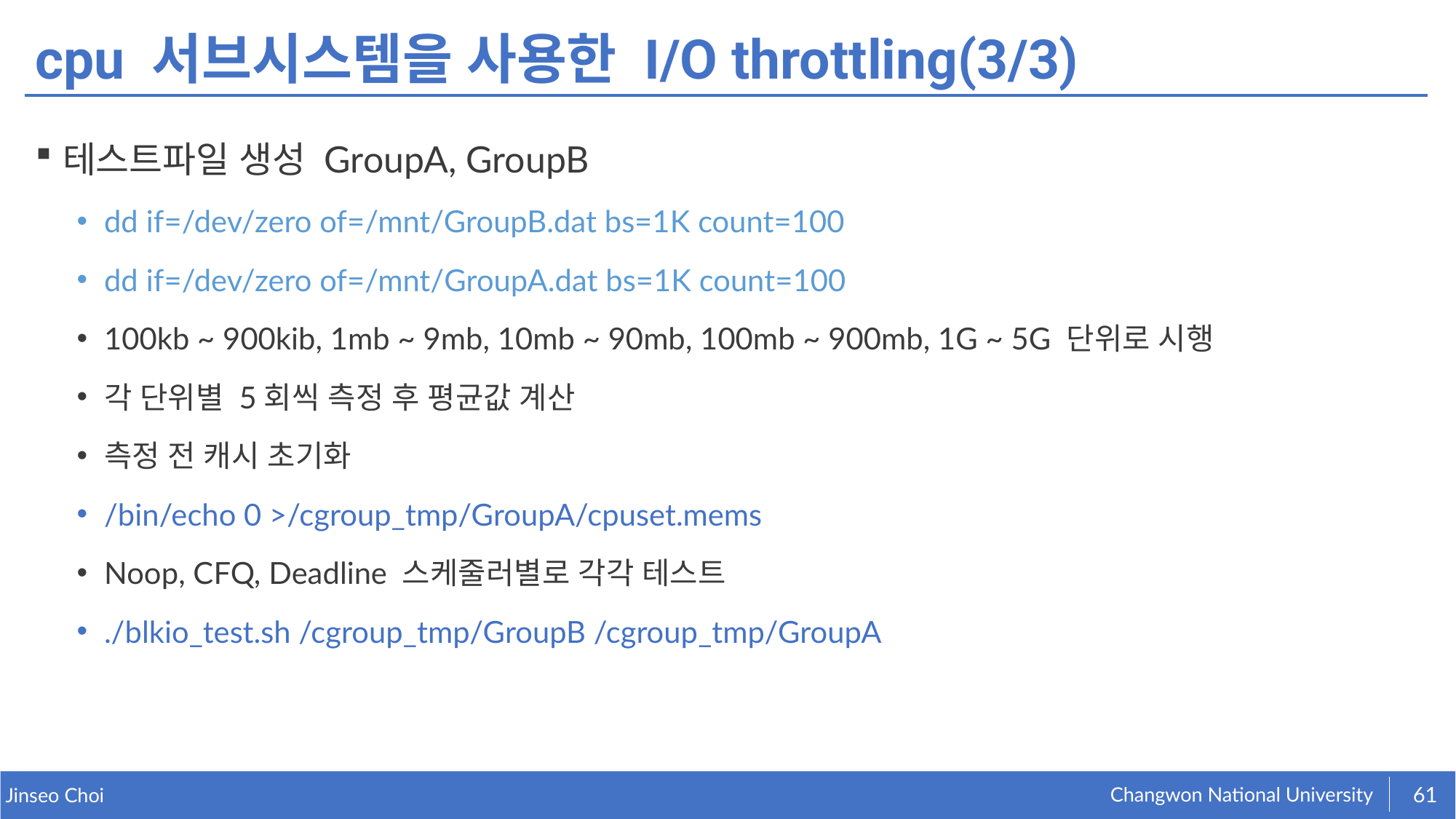

# cpu 서브시스템을 사용한 I/O throttling(3/3)
테스트파일 생성 GroupA, GroupB
dd if=/dev/zero of=/mnt/GroupB.dat bs=1K count=100
dd if=/dev/zero of=/mnt/GroupA.dat bs=1K count=100
100kb ~ 900kib, 1mb ~ 9mb, 10mb ~ 90mb, 100mb ~ 900mb, 1G ~ 5G 단위로 시행
각 단위별 5회씩 측정 후 평균값 계산
측정 전 캐시 초기화
/bin/echo 0 >/cgroup_tmp/GroupA/cpuset.mems
Noop, CFQ, Deadline 스케줄러별로 각각 테스트
./blkio_test.sh /cgroup_tmp/GroupB /cgroup_tmp/GroupA

61